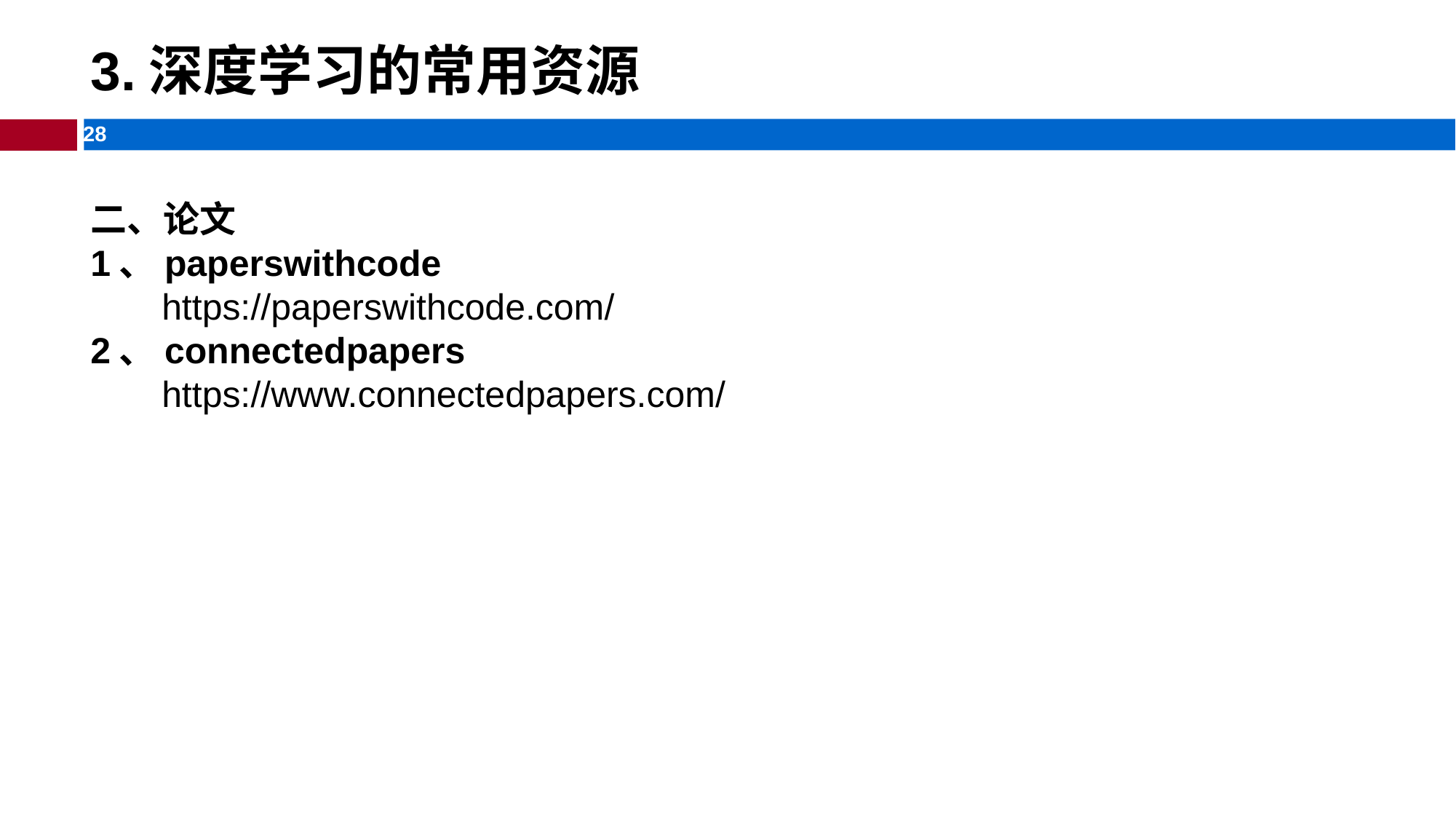

# 3.深度学习的常用资源
二、论文
1、paperswithcode
       https://paperswithcode.com/
2、connectedpapers
       https://www.connectedpapers.com/